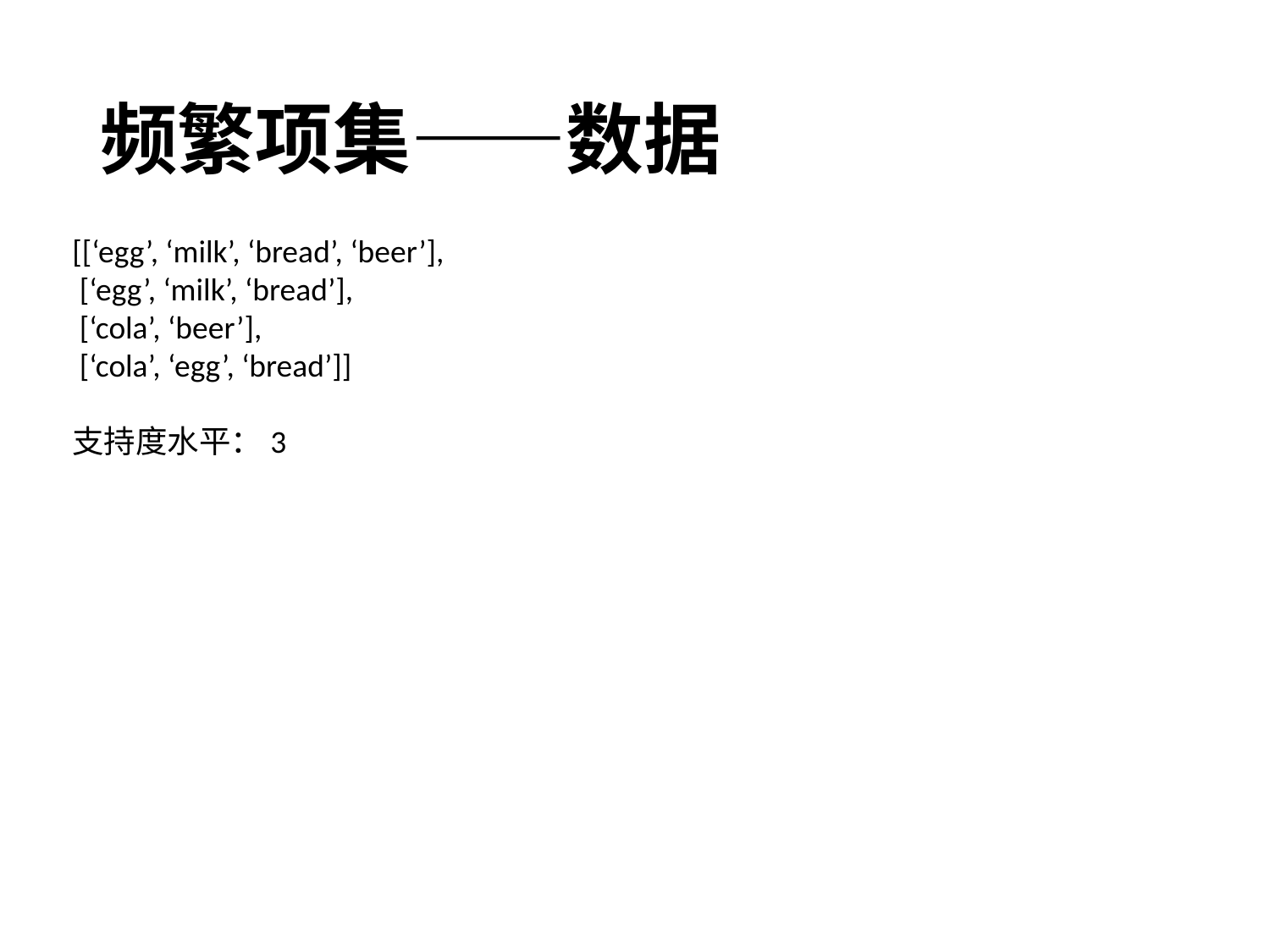

# 频繁项集——数据
[[‘egg’, ‘milk’, ‘bread’, ‘beer’],
 [‘egg’, ‘milk’, ‘bread’],
 [‘cola’, ‘beer’],
 [‘cola’, ‘egg’, ‘bread’]]

支持度水平：3